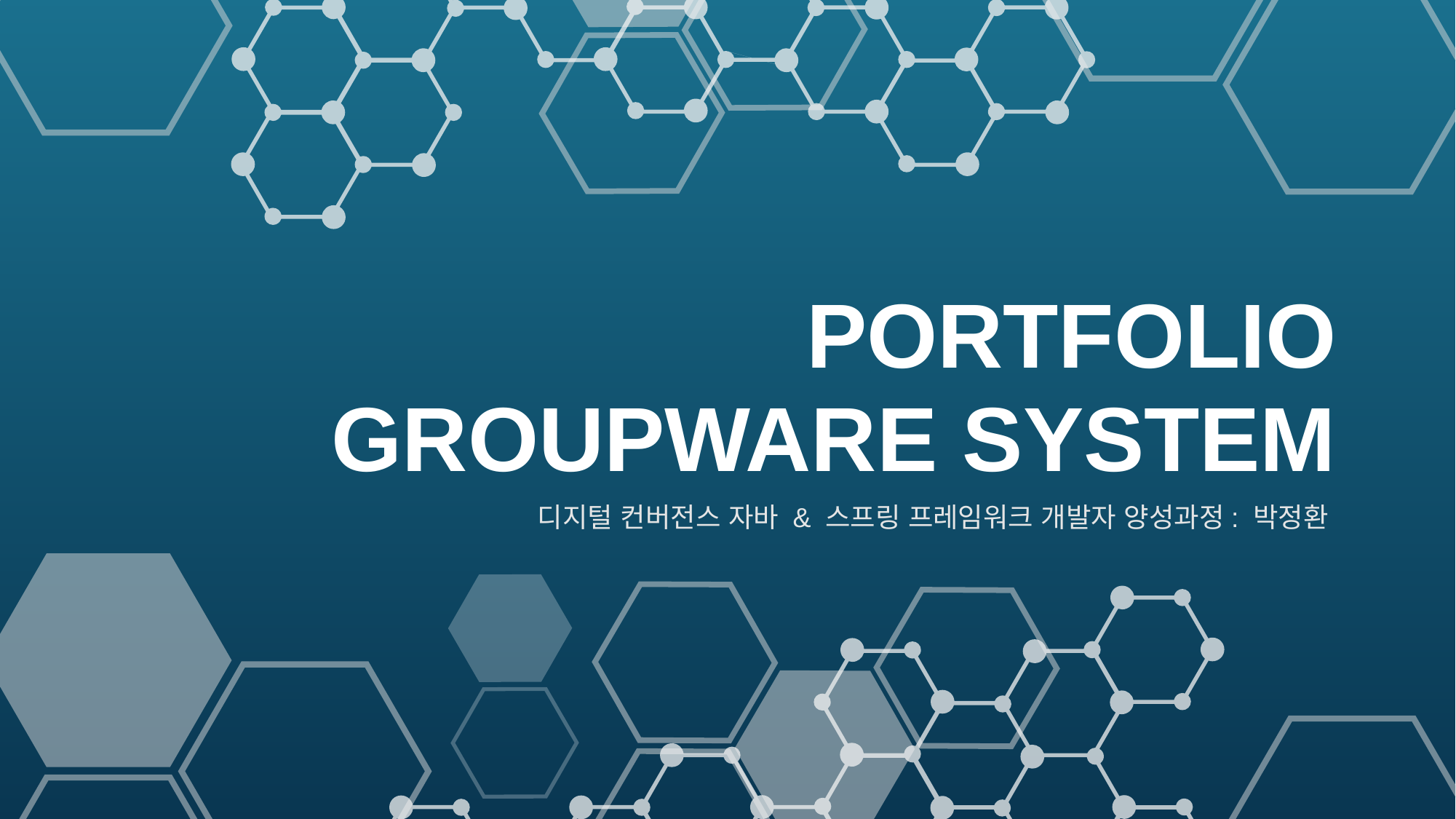

PORTFOLIO
GROUPWARE SYSTEM
디지털 컨버전스 자바 & 스프링 프레임워크 개발자 양성과정: 박정환